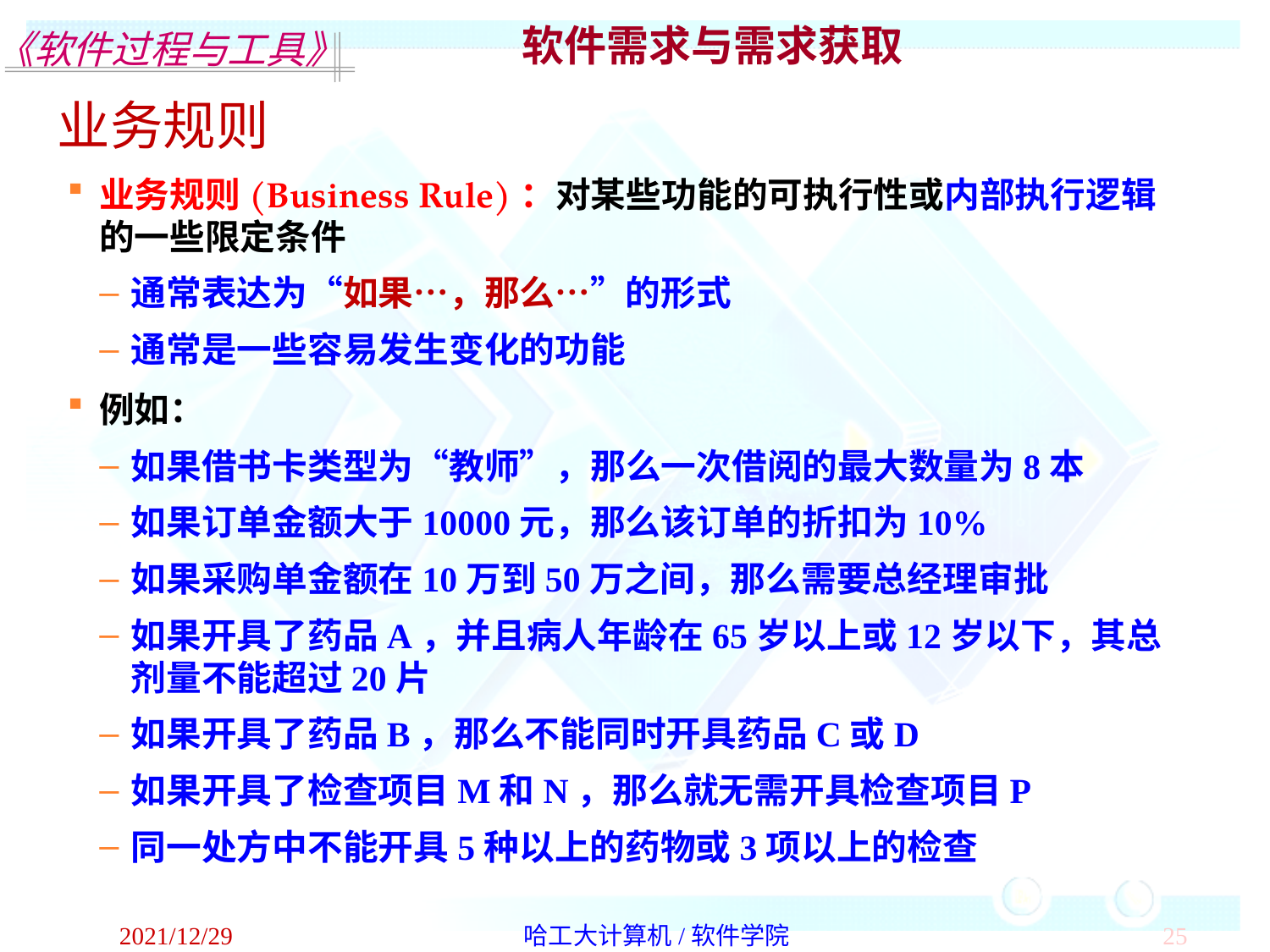

软件需求与需求获取
业务规则
业务规则(Business Rule)：对某些功能的可执行性或内部执行逻辑的一些限定条件
通常表达为“如果…，那么…”的形式
通常是一些容易发生变化的功能
例如：
如果借书卡类型为“教师”，那么一次借阅的最大数量为8本
如果订单金额大于10000元，那么该订单的折扣为10%
如果采购单金额在10万到50万之间，那么需要总经理审批
如果开具了药品A，并且病人年龄在65岁以上或12岁以下，其总剂量不能超过20片
如果开具了药品B，那么不能同时开具药品C或D
如果开具了检查项目M和N，那么就无需开具检查项目P
同一处方中不能开具5种以上的药物或3项以上的检查